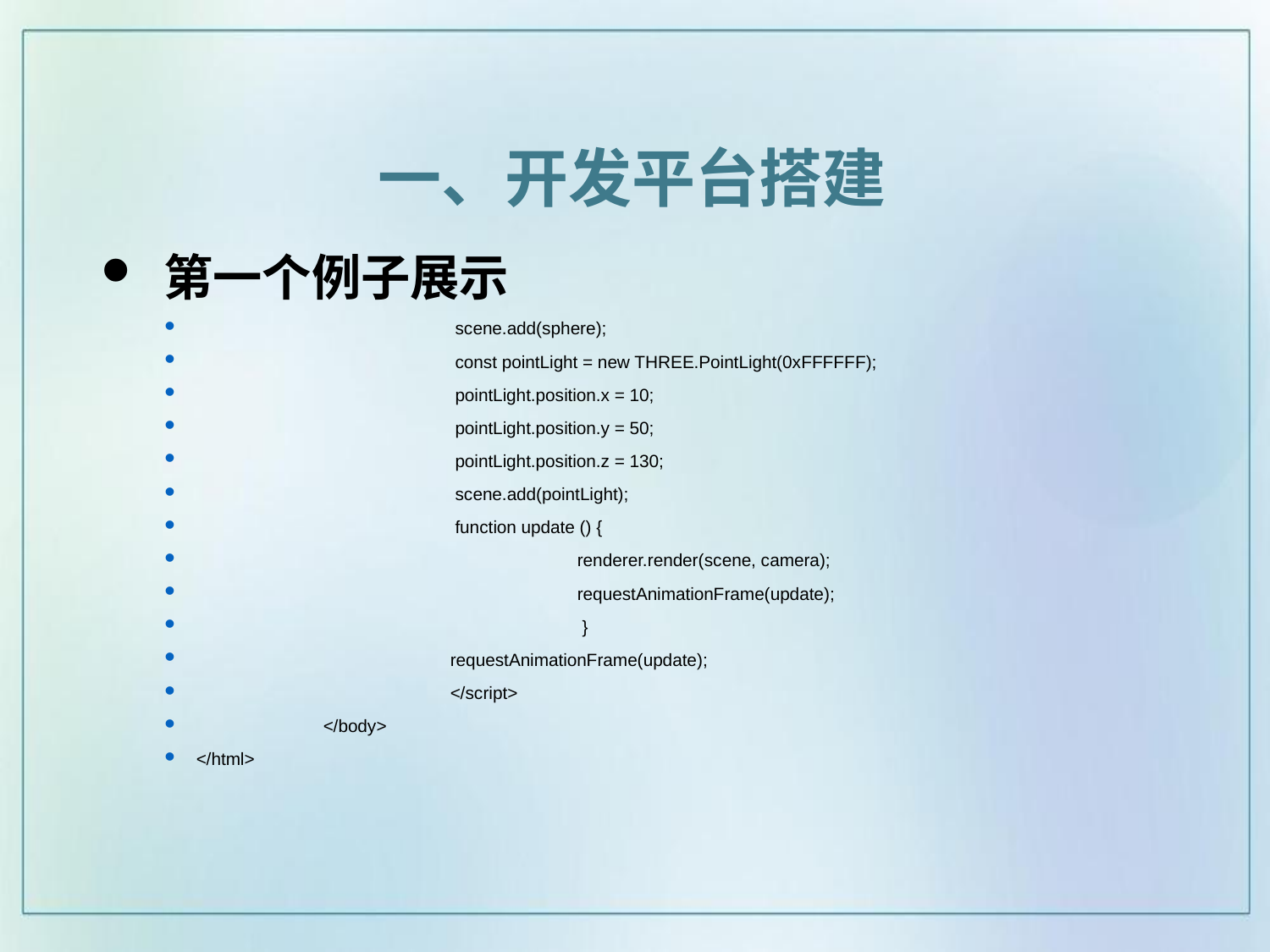

一、开发平台搭建
 第一个例子展示
		 scene.add(sphere);
		 const pointLight = new THREE.PointLight(0xFFFFFF);
		 pointLight.position.x = 10;
		 pointLight.position.y = 50;
		 pointLight.position.z = 130;
		 scene.add(pointLight);
		 function update () {
			renderer.render(scene, camera);
			requestAnimationFrame(update);
			 }
		requestAnimationFrame(update);
		</script>
	</body>
</html>